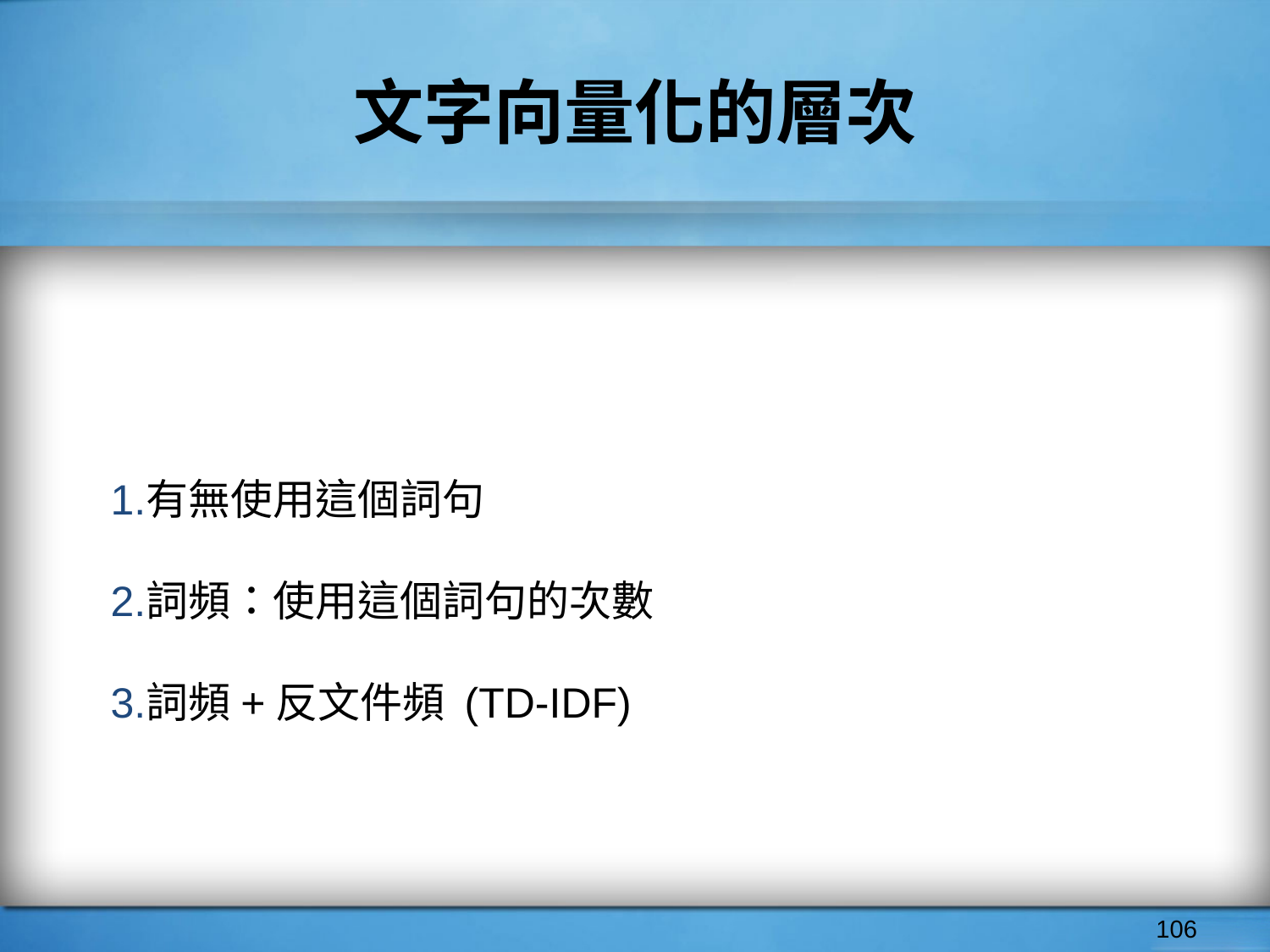

# 文字向量化的層次
有無使用這個詞句
詞頻：使用這個詞句的次數
詞頻+反文件頻 (TD-IDF)
106